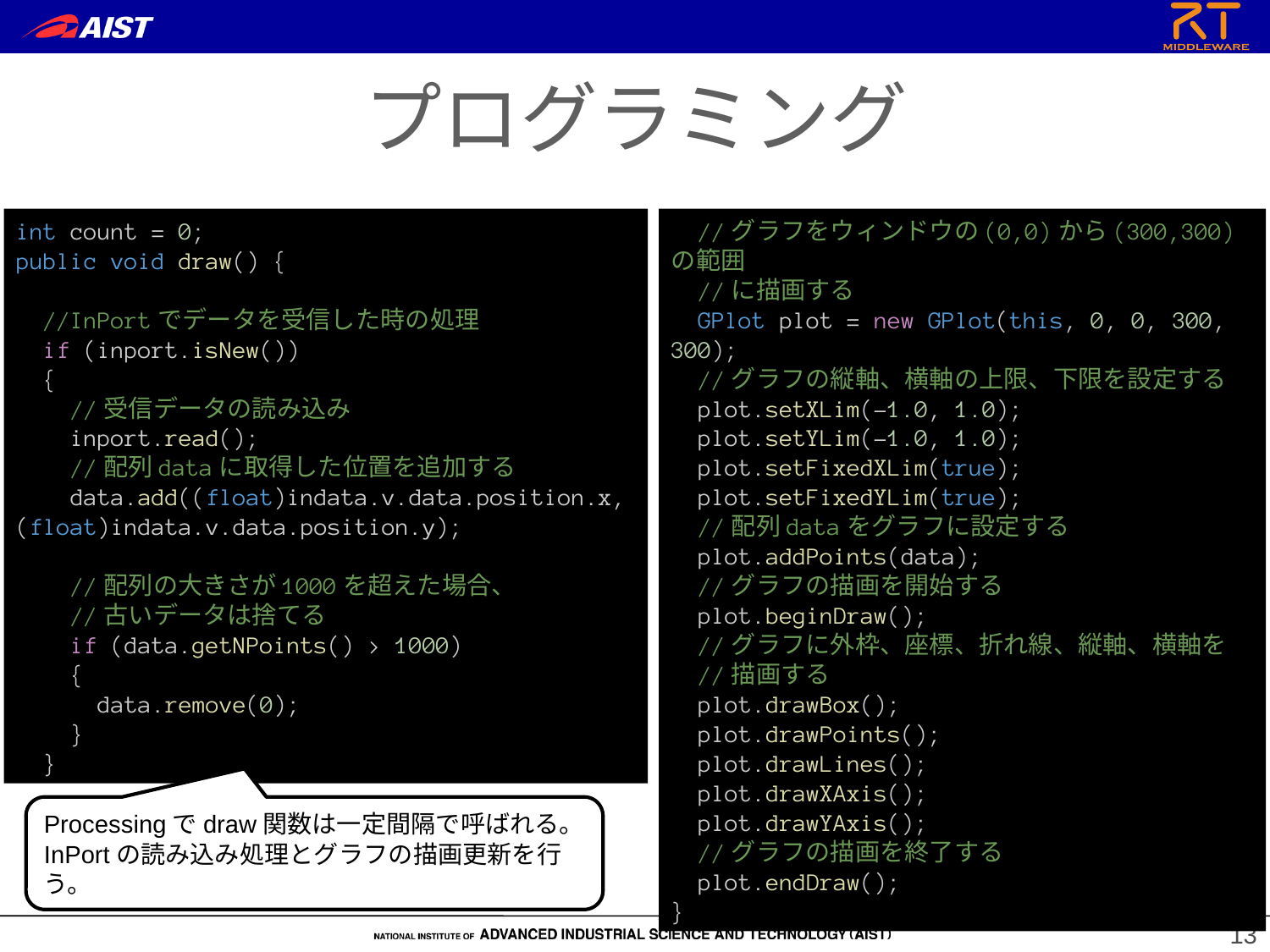

プログラミング
int count = 0;
public void draw() {
  //InPortでデータを受信した時の処理
  if (inport.isNew())
  {
    //受信データの読み込み
    inport.read();
    //配列dataに取得した位置を追加する
    data.add((float)indata.v.data.position.x, (float)indata.v.data.position.y);
    //配列の大きさが1000を超えた場合、
    //古いデータは捨てる
    if (data.getNPoints() > 1000)
    {
      data.remove(0);
    }
  }
  //グラフをウィンドウの(0,0)から(300,300)の範囲
  //に描画する
  GPlot plot = new GPlot(this, 0, 0, 300, 300);
  //グラフの縦軸、横軸の上限、下限を設定する
  plot.setXLim(-1.0, 1.0);
  plot.setYLim(-1.0, 1.0);
  plot.setFixedXLim(true);
  plot.setFixedYLim(true);
  //配列dataをグラフに設定する
  plot.addPoints(data);
  //グラフの描画を開始する
  plot.beginDraw();
  //グラフに外枠、座標、折れ線、縦軸、横軸を
  //描画する
  plot.drawBox();
  plot.drawPoints();
  plot.drawLines();
  plot.drawXAxis();
  plot.drawYAxis();
  //グラフの描画を終了する
  plot.endDraw();
}
Processingでdraw関数は一定間隔で呼ばれる。
InPortの読み込み処理とグラフの描画更新を行う。
13